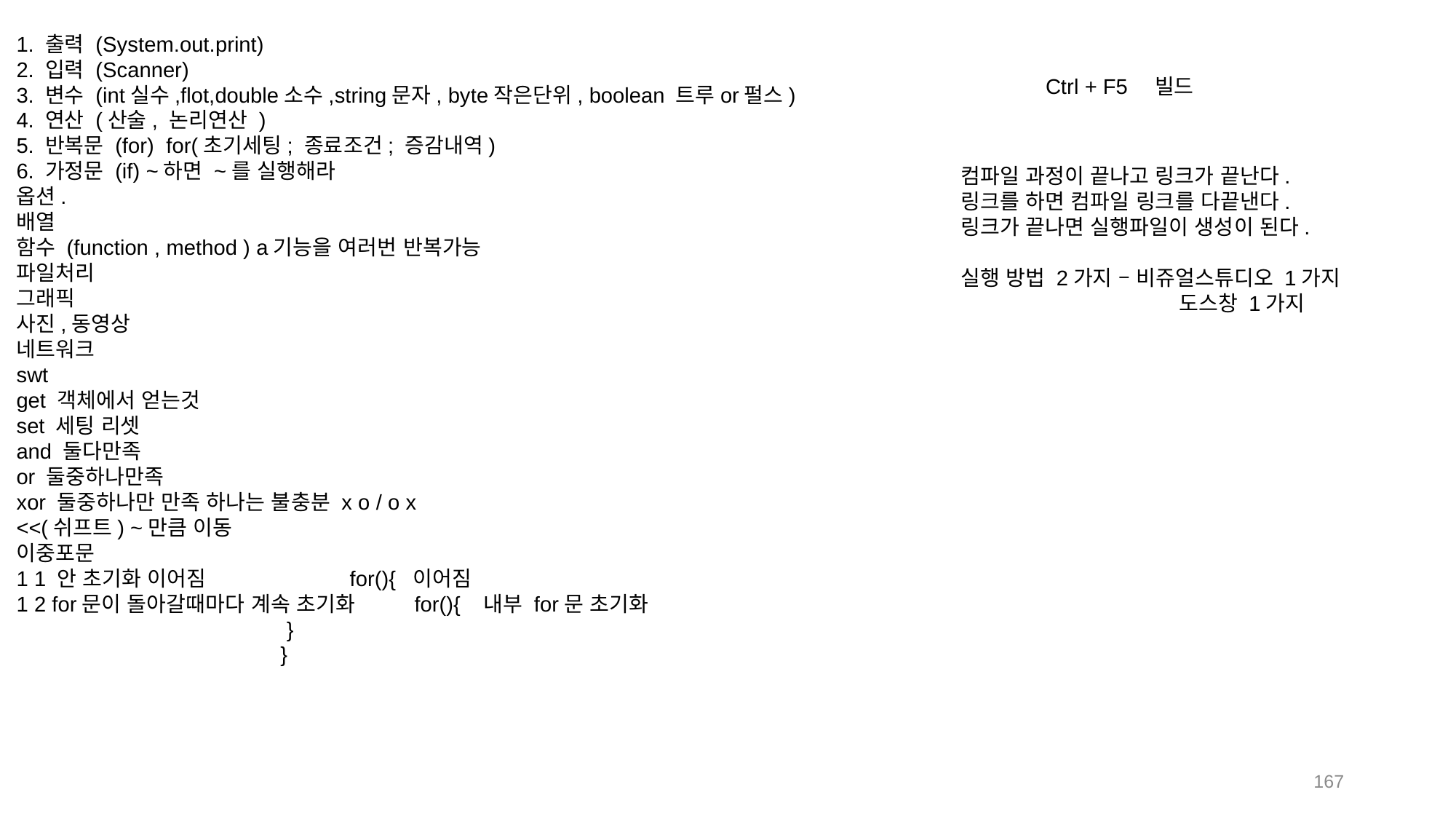

1. 출력 (System.out.print)
2. 입력 (Scanner)
3. 변수 (int실수,flot,double소수,string문자, byte작은단위, boolean 트루or펄스)
4. 연산 (산술, 논리연산 )
5. 반복문 (for)  for(초기세팅; 종료조건; 증감내역)
6. 가정문 (if) ~하면 ~를 실행해라
옵션.
배열
함수 (function , method ) a기능을 여러번 반복가능
파일처리
그래픽
사진,동영상
네트워크
swt
get 객체에서 얻는것
set 세팅 리셋
and 둘다만족
or 둘중하나만족
xor 둘중하나만 만족 하나는 불충분 x o / o x
<<(쉬프트) ~만큼 이동
이중포문
1 1 안 초기화 이어짐                       for(){  이어짐
1 2 for문이 돌아갈때마다 계속 초기화         for(){   내부 for문 초기화
                                             }
                                            }
Ctrl + F5	빌드
컴파일 과정이 끝나고 링크가 끝난다.
링크를 하면 컴파일 링크를 다끝낸다.
링크가 끝나면 실행파일이 생성이 된다.

실행 방법 2가지 – 비쥬얼스튜디오 1가지
		도스창 1가지
167